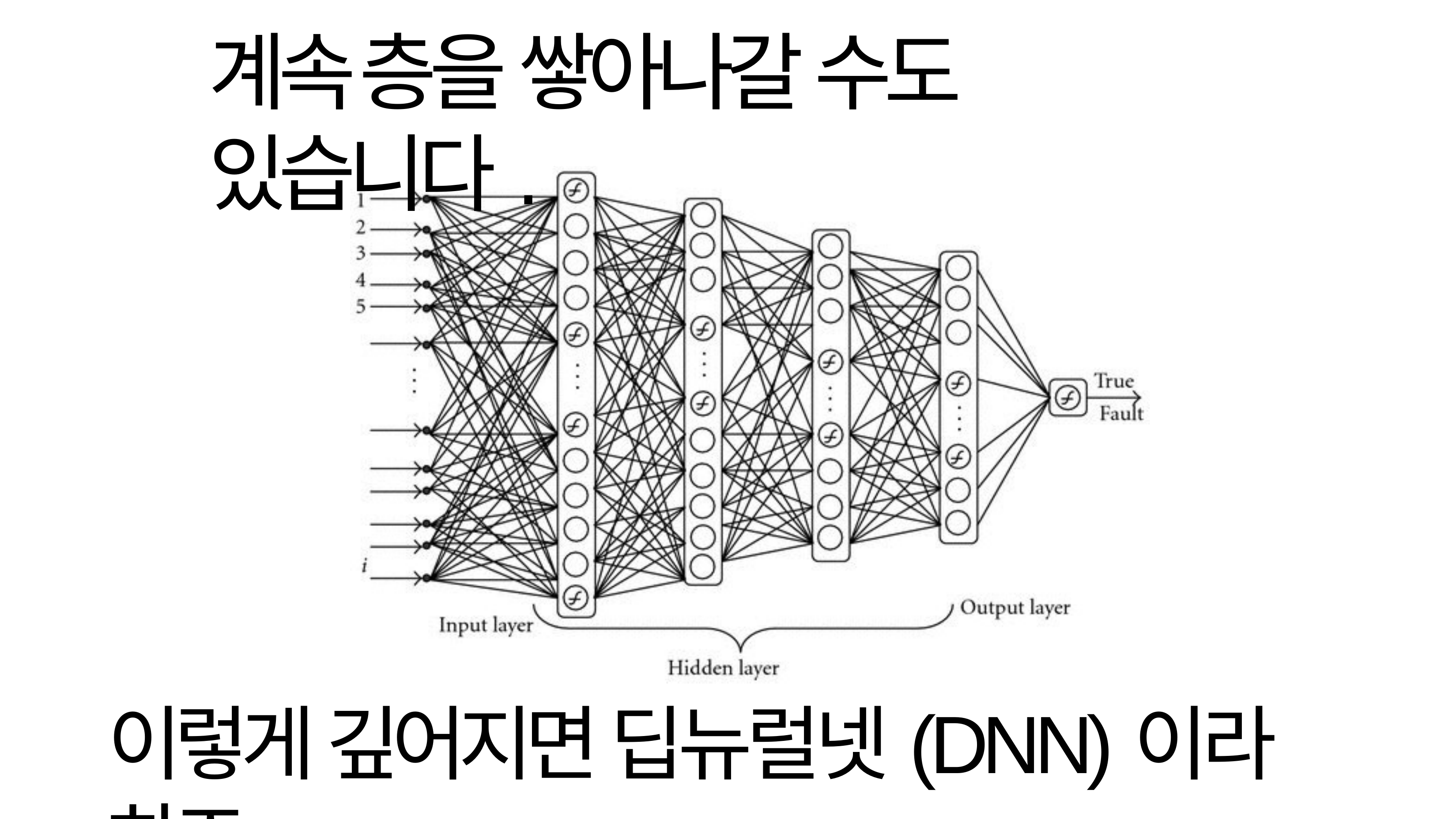

# 계속 층을 쌓아나갈 수도 있습니다.

이렇게 깊어지면 딥뉴럴넷(DNN)이라 하죠